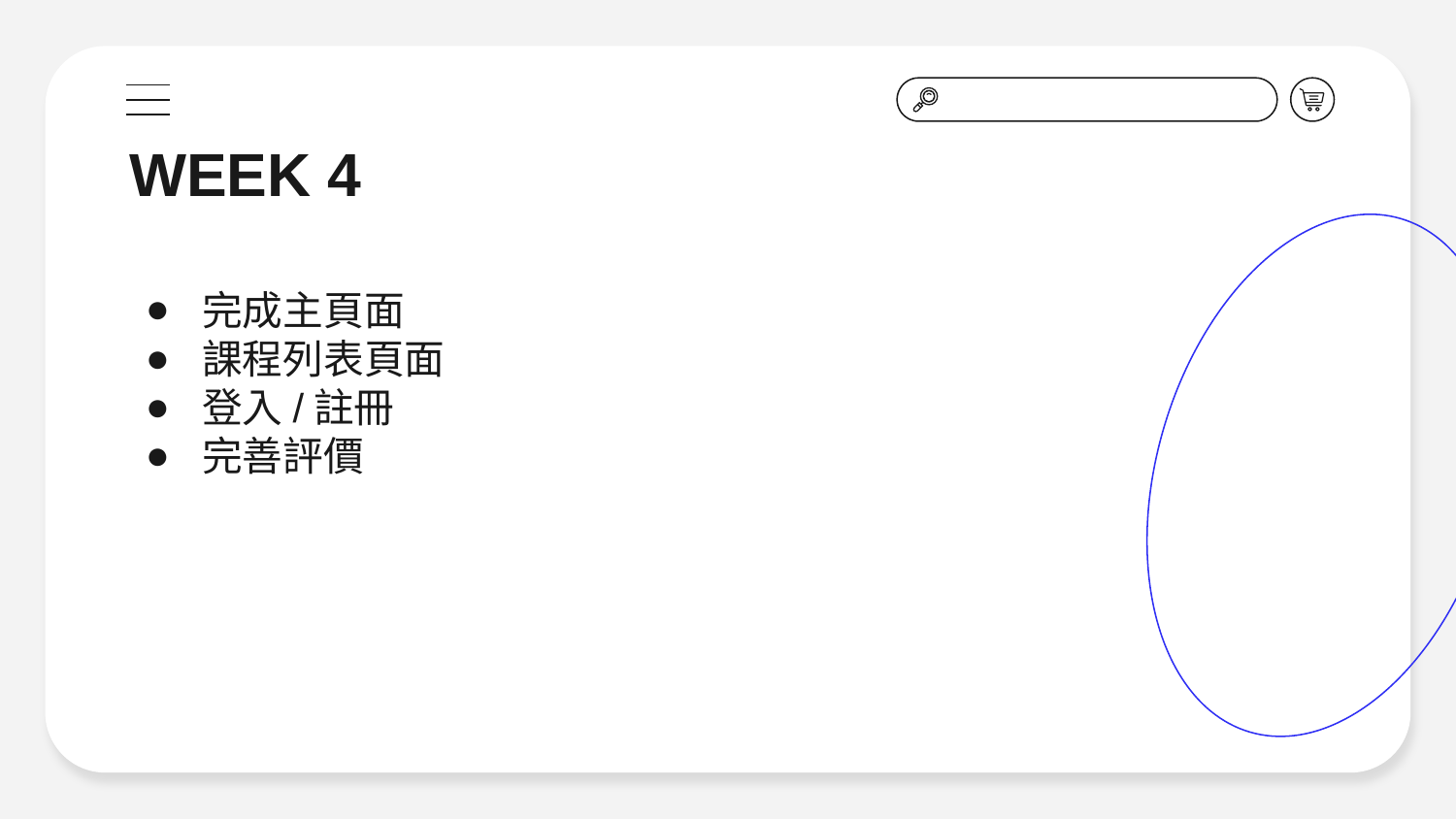

# WEEK 4
完成主頁面
課程列表頁面
登入/註冊
完善評價